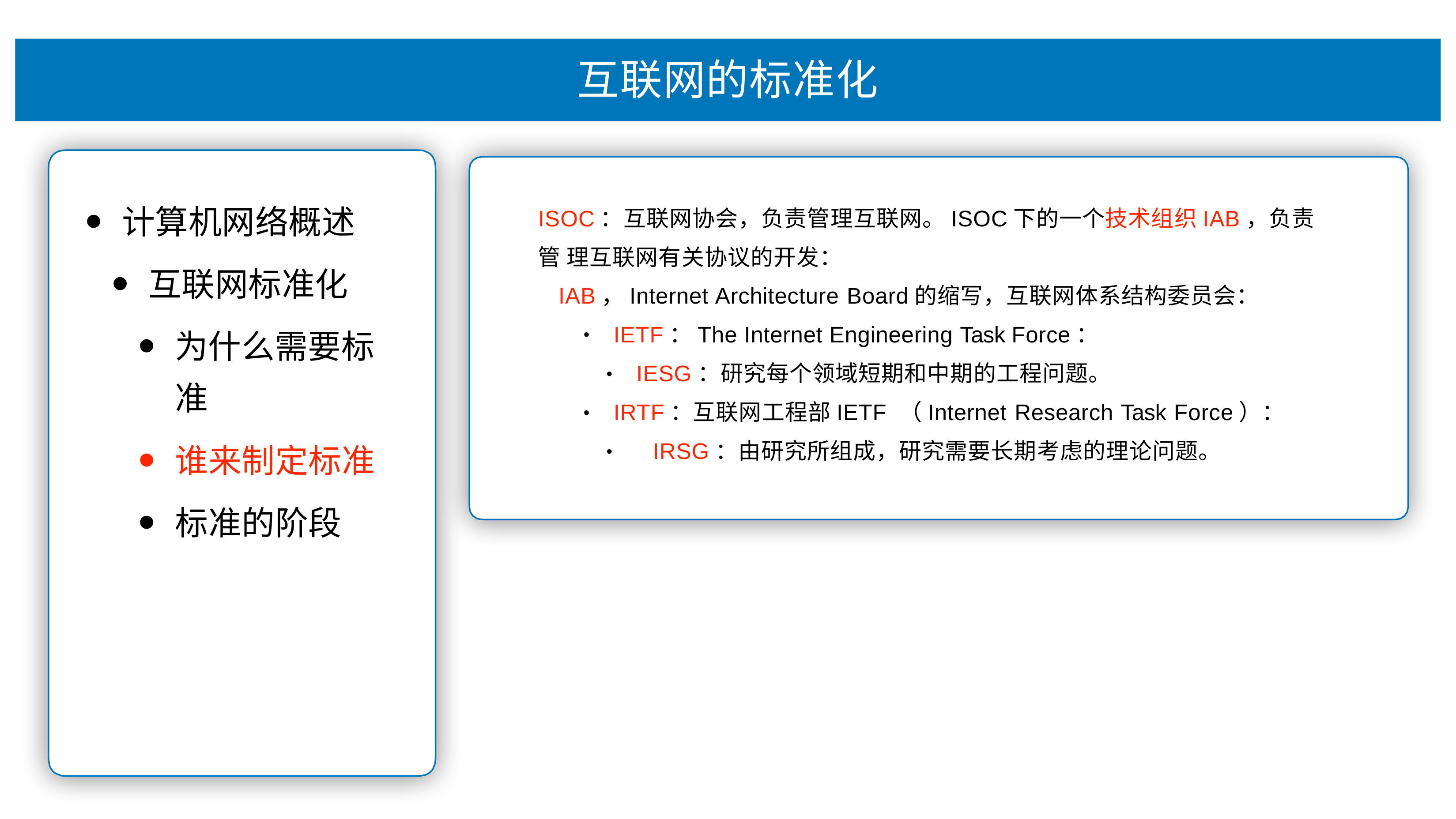

# 互联⽹的标准化

ISOC：互联⽹协会，负责管理互联⽹。ISOC下的⼀个技术组织IAB，负责管 理互联⽹有关协议的开发：
IAB，Internet Architecture Board的缩写，互联⽹体系结构委员会：
计算机⽹络概述
互联⽹标准化
为什么需要标 准
谁来制定标准
标准的阶段
IETF：The Internet Engineering Task Force：  IESG：研究每个领域短期和中期的⼯程问题。
IRTF：互联⽹⼯程部IETF （Internet Research Task Force）：  IRSG：由研究所组成，研究需要⻓期考虑的理论问题。
•
•
•
•